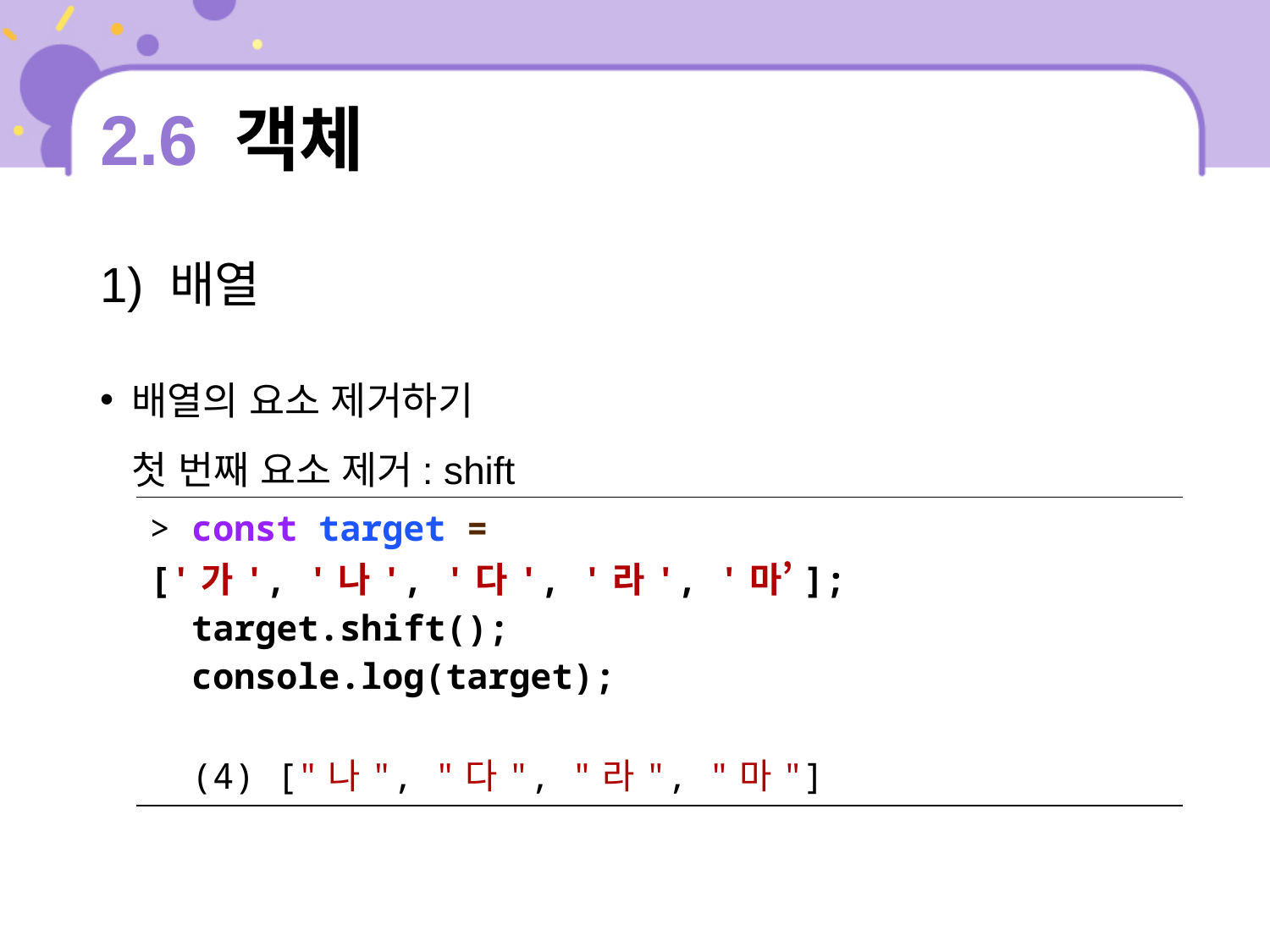

# 2.6 객체
1) 배열
배열의 요소 제거하기
첫 번째 요소 제거: shift
| > const target = ['가', '나', '다', '라', '마’]; target.shift(); console.log(target); (4) ["나", "다", "라", "마"] |
| --- |